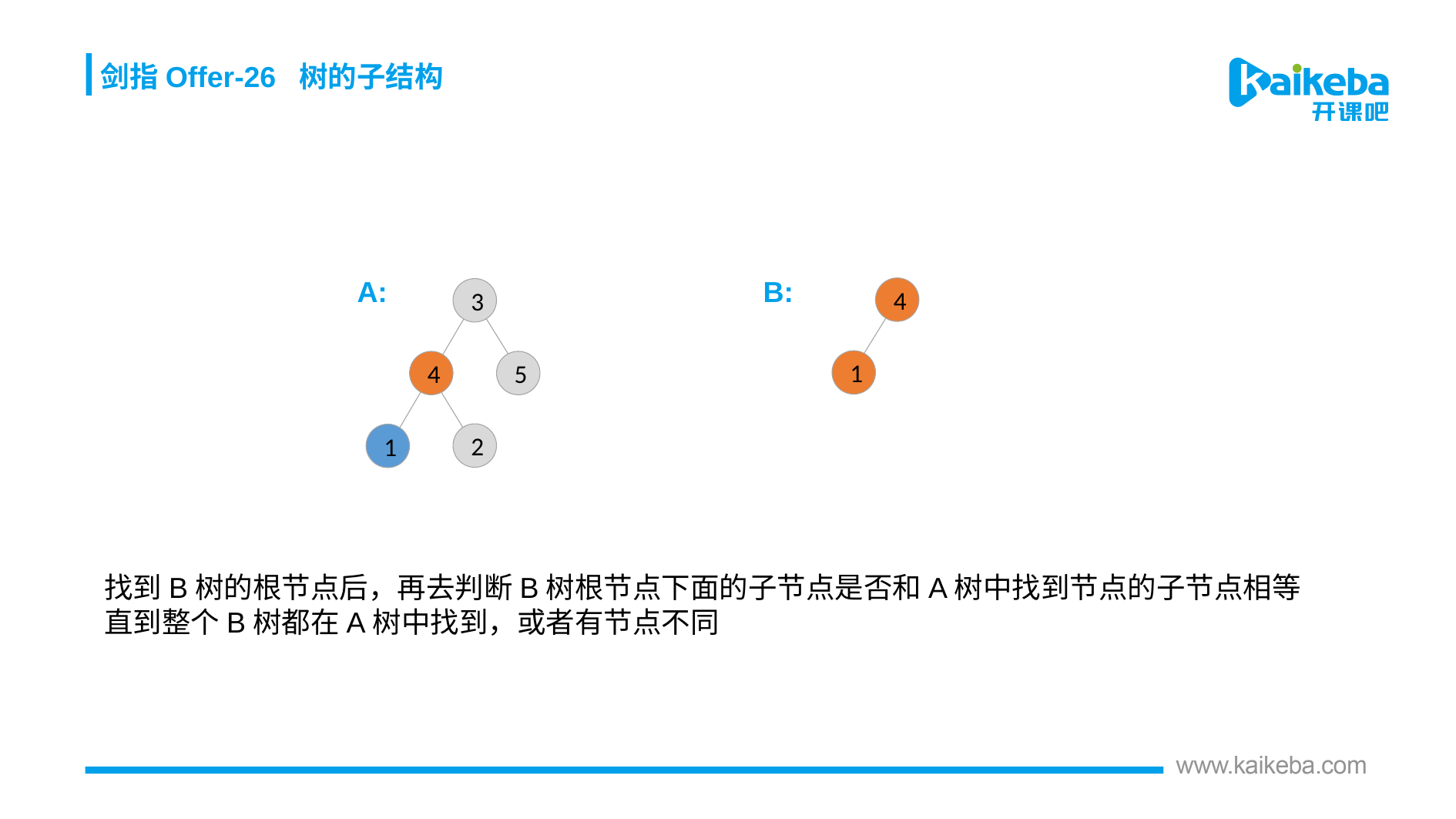

剑指Offer-26  树的子结构
A:
B:
4
3
4
5
2
1
1
找到B树的根节点后，再去判断B树根节点下面的子节点是否和A树中找到节点的子节点相等
直到整个B树都在A树中找到，或者有节点不同